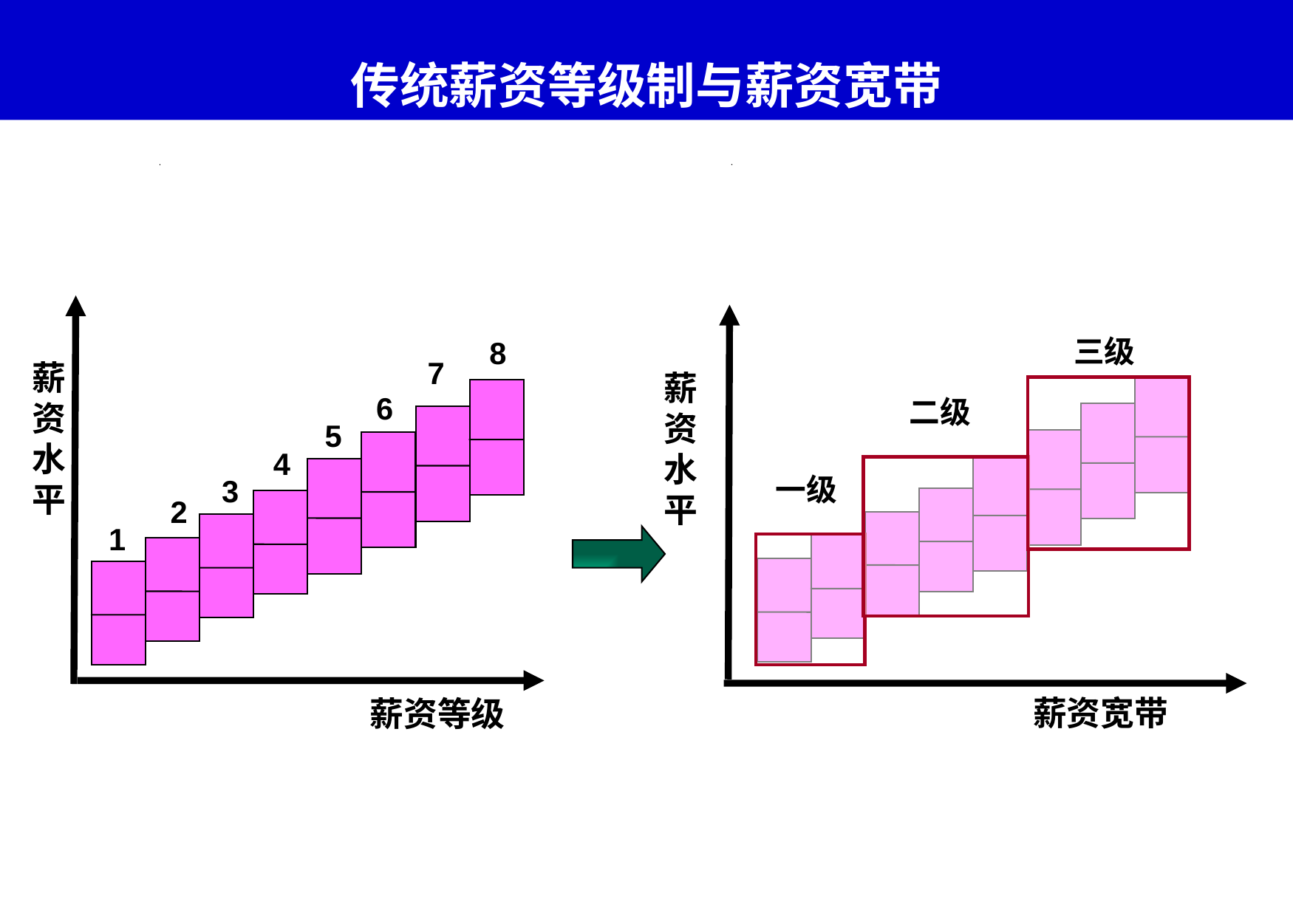

# 传统薪资等级制与薪资宽带

三级
8
薪资水平
7
薪资水平

6
二级
5
4

一级
3

2
1

薪资等级
薪资宽带